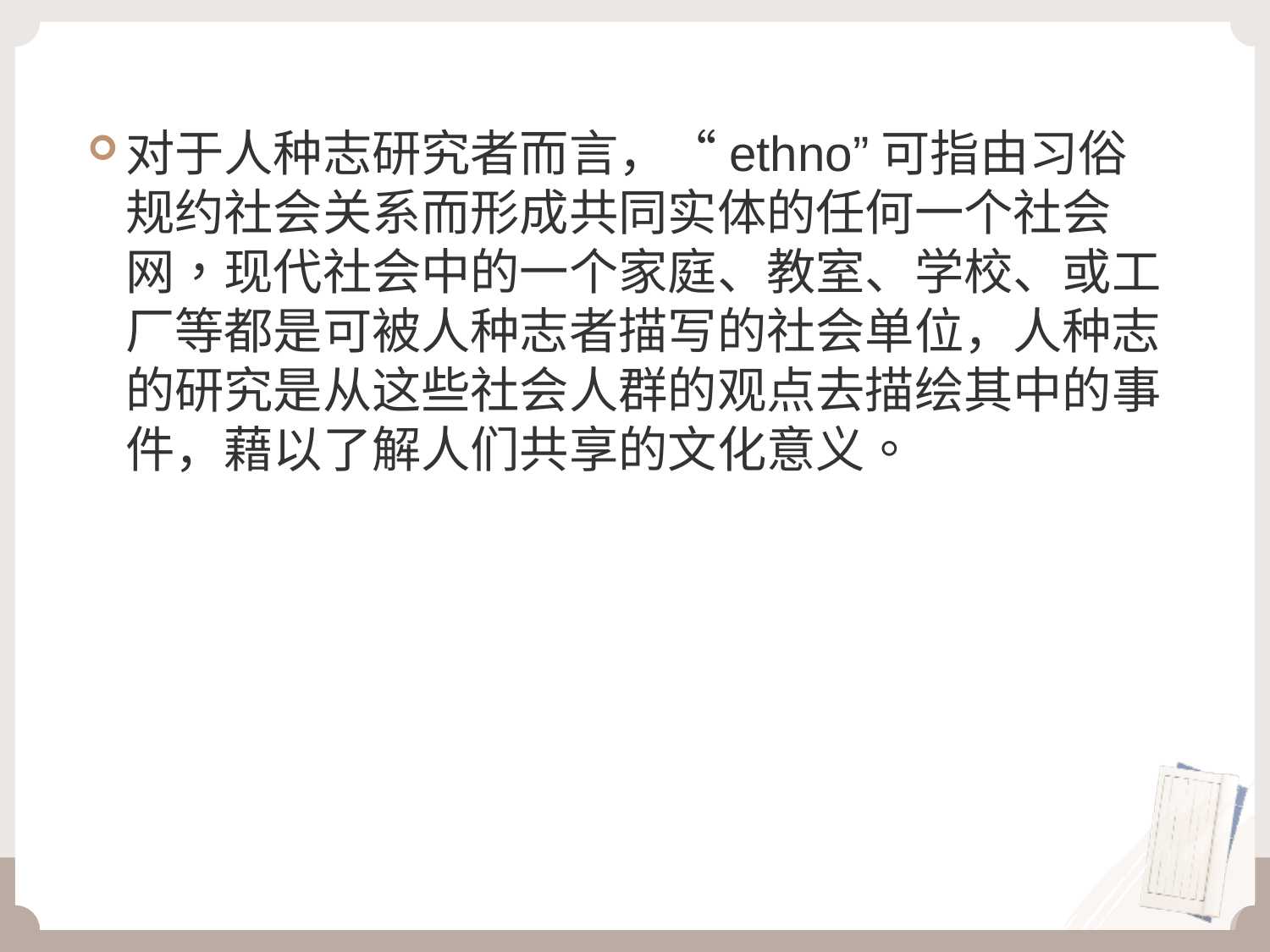

对于人种志研究者而言，“ethno”可指由习俗规约社会关系而形成共同实体的任何一个社会网，现代社会中的一个家庭、教室、学校、或工厂等都是可被人种志者描写的社会单位，人种志的研究是从这些社会人群的观点去描绘其中的事件，藉以了解人们共享的文化意义。